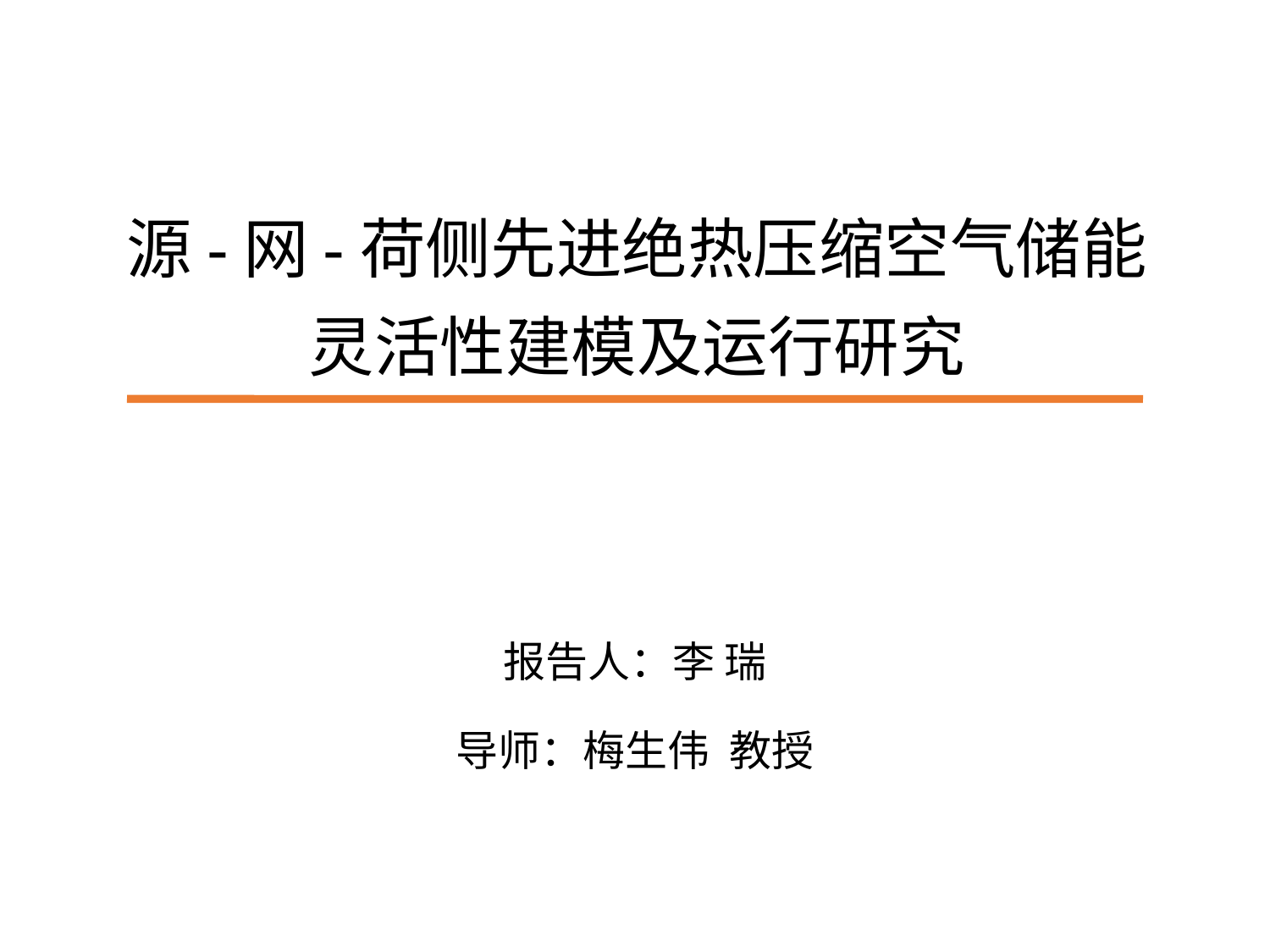

# 源-网-荷侧先进绝热压缩空气储能 灵活性建模及运行研究

报告人：李 瑞
导师：梅生伟  教授